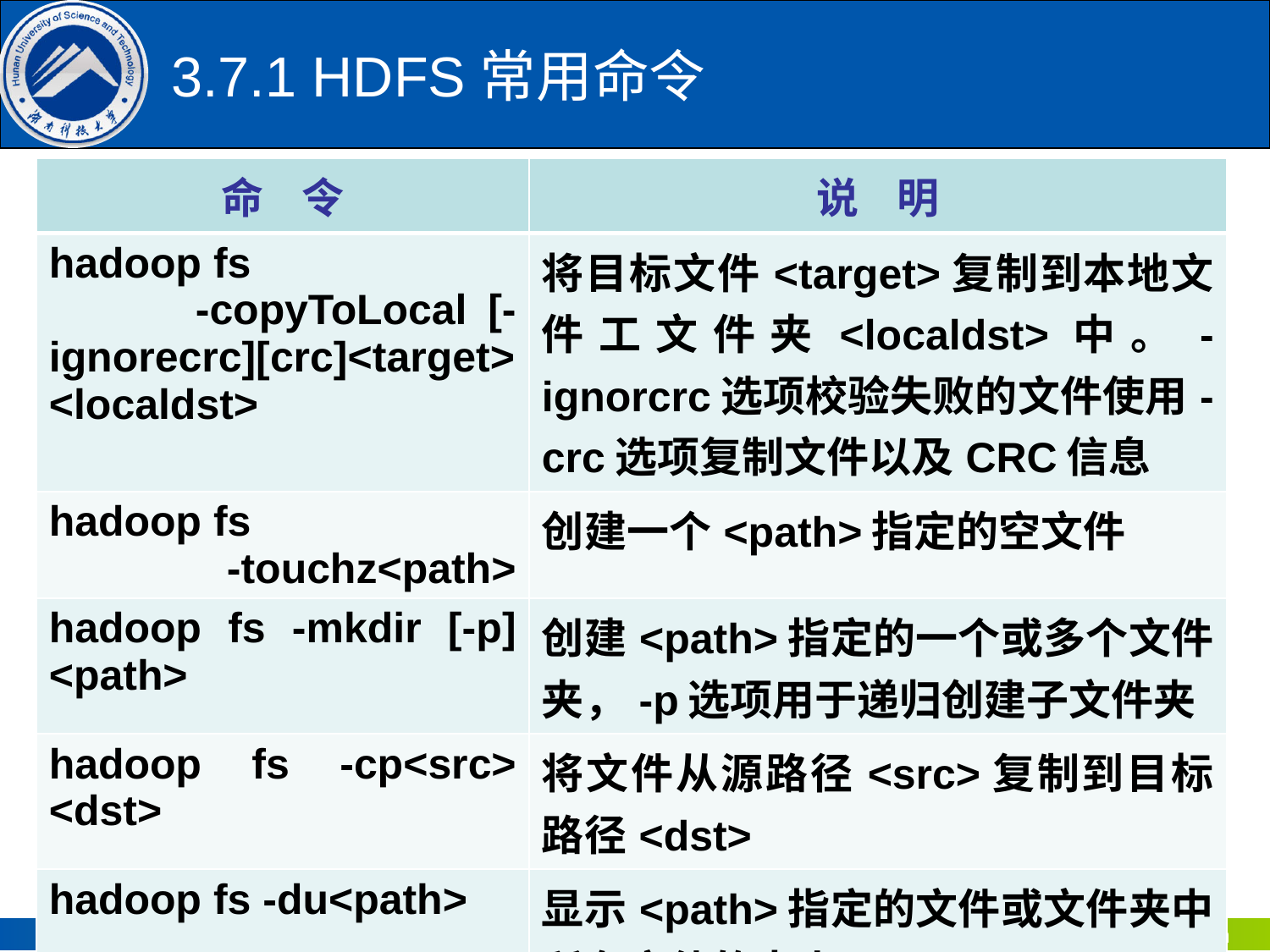

# 3.7.1 HDFS常用命令
| 命 令 | 说 明 |
| --- | --- |
| hadoop fs -copyToLocal [-ignorecrc][crc]<target> <localdst> | 将目标文件<target>复制到本地文件工文件夹<localdst>中。-ignorcrc选项校验失败的文件使用-crc选项复制文件以及CRC信息 |
| hadoop fs -touchz<path> | 创建一个<path>指定的空文件 |
| hadoop fs -mkdir [-p] <path> | 创建<path>指定的一个或多个文件夹，-p选项用于递归创建子文件夹 |
| hadoop fs -cp<src> <dst> | 将文件从源路径<src>复制到目标路径<dst> |
| hadoop fs -du<path> | 显示<path>指定的文件或文件夹中所有文件的大小 |